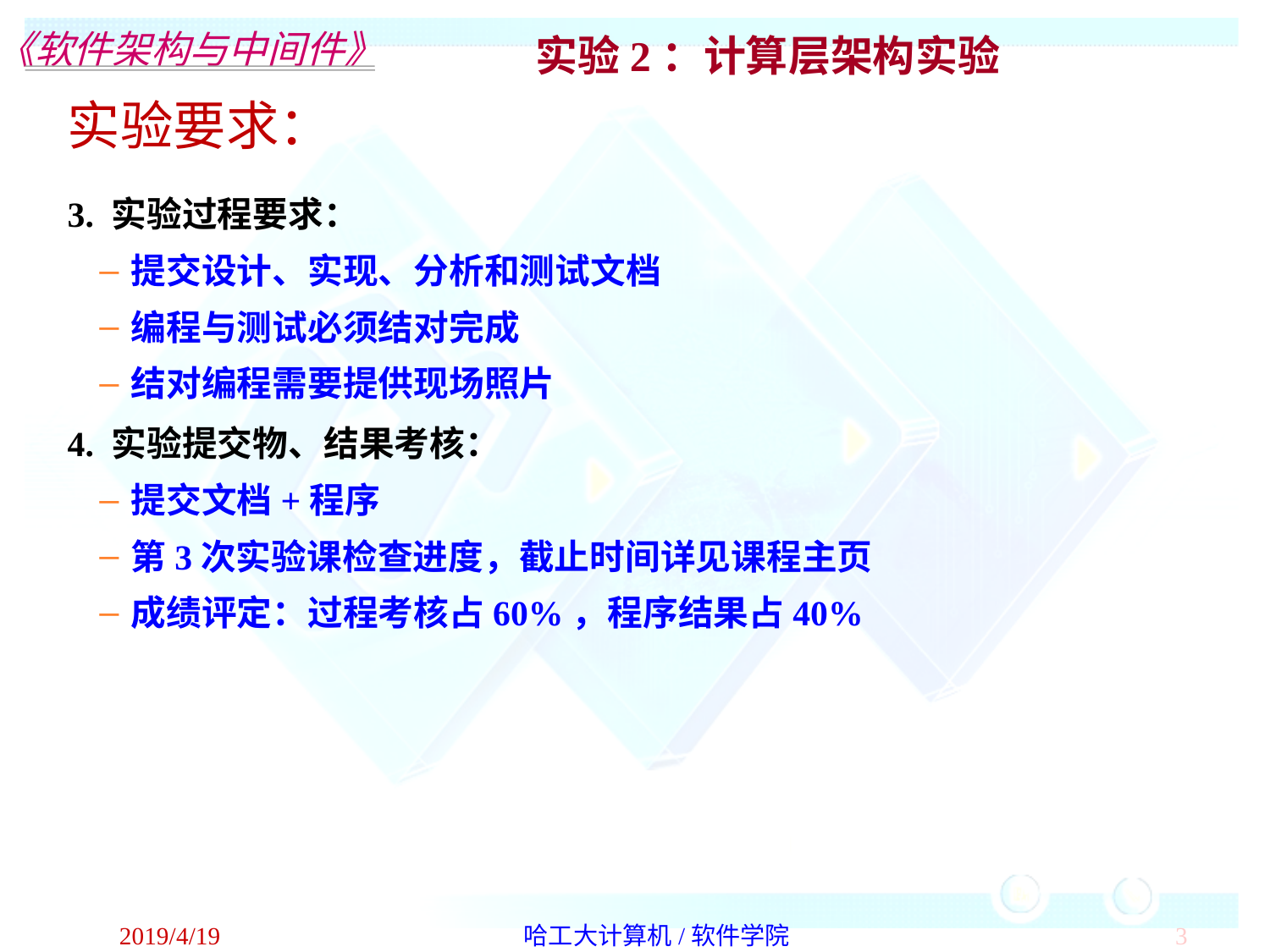

实验2：计算层架构实验
实验要求：
3. 实验过程要求：
提交设计、实现、分析和测试文档
编程与测试必须结对完成
结对编程需要提供现场照片
4. 实验提交物、结果考核：
提交文档+程序
第3次实验课检查进度，截止时间详见课程主页
成绩评定：过程考核占60%，程序结果占40%